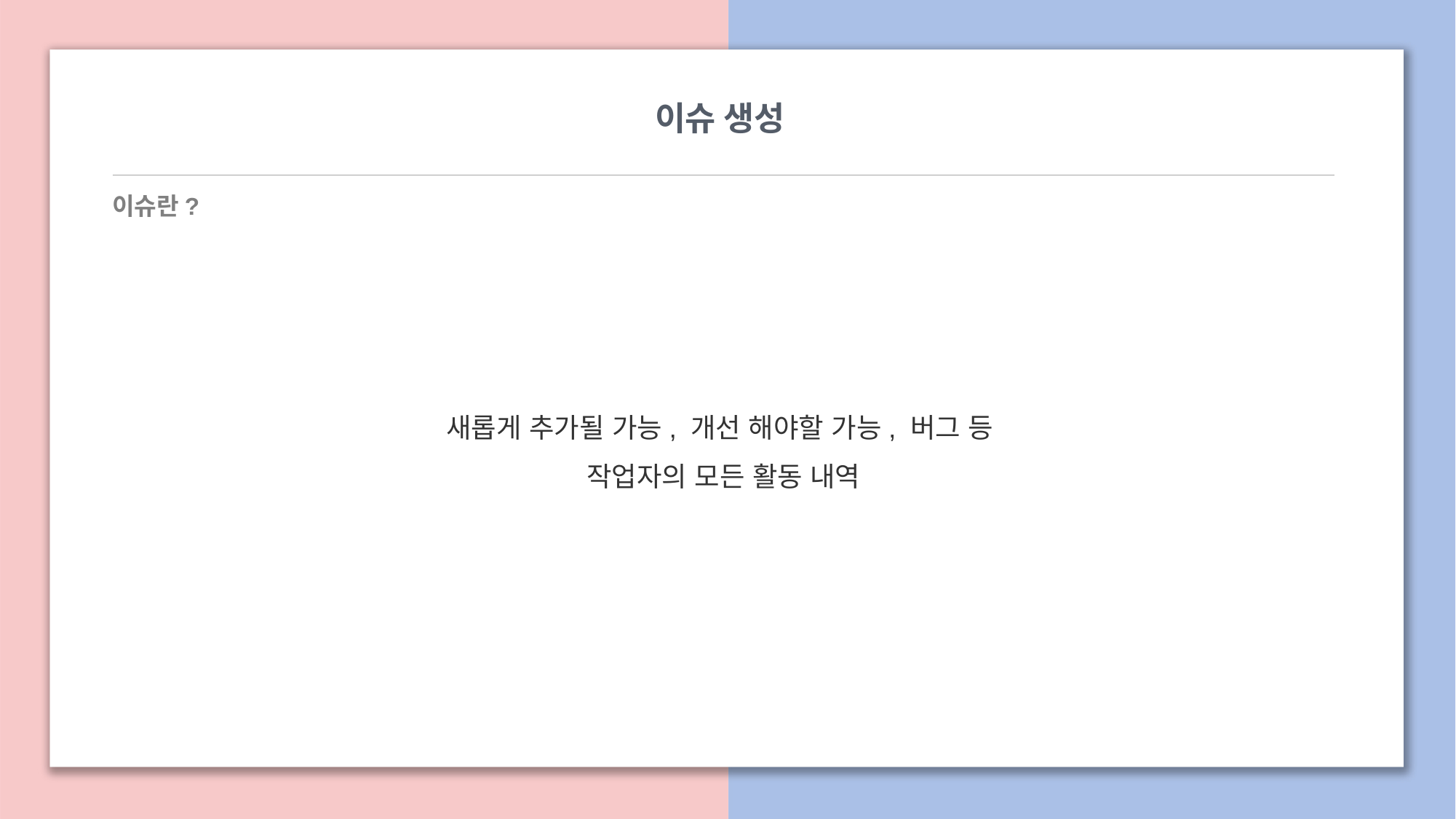

이슈 생성
이슈란?
새롭게 추가될 가능, 개선 해야할 가능, 버그 등
작업자의 모든 활동 내역